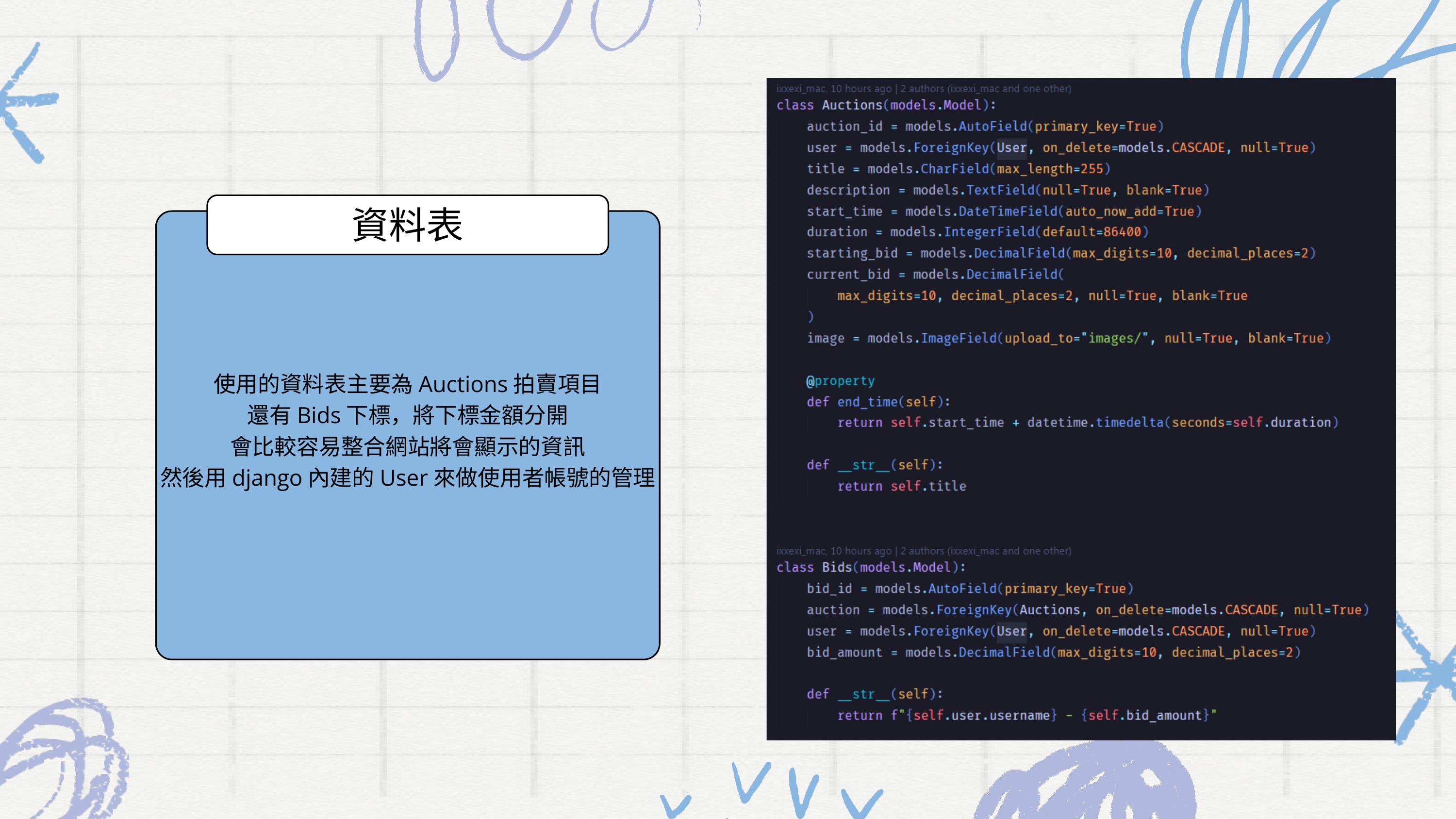

資料表

使用的資料表主要為Auctions拍賣項目
還有Bids下標，將下標金額分開
會比較容易整合網站將會顯示的資訊
然後用django內建的User來做使用者帳號的管理